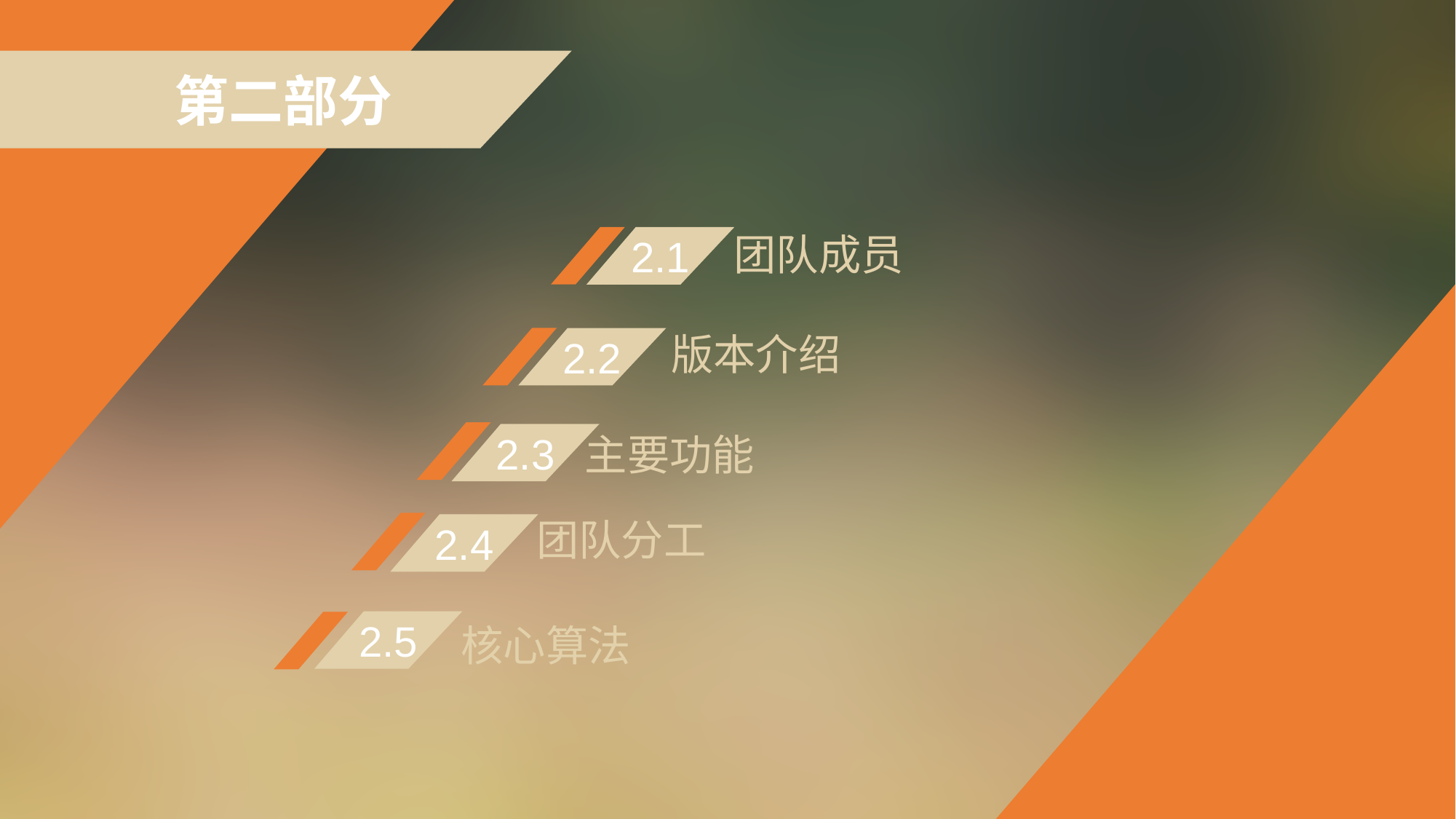

第二部分

2.1
团队成员

2.2
版本介绍

2.3
主要功能

团队分工
2.4
2.5

核心算法